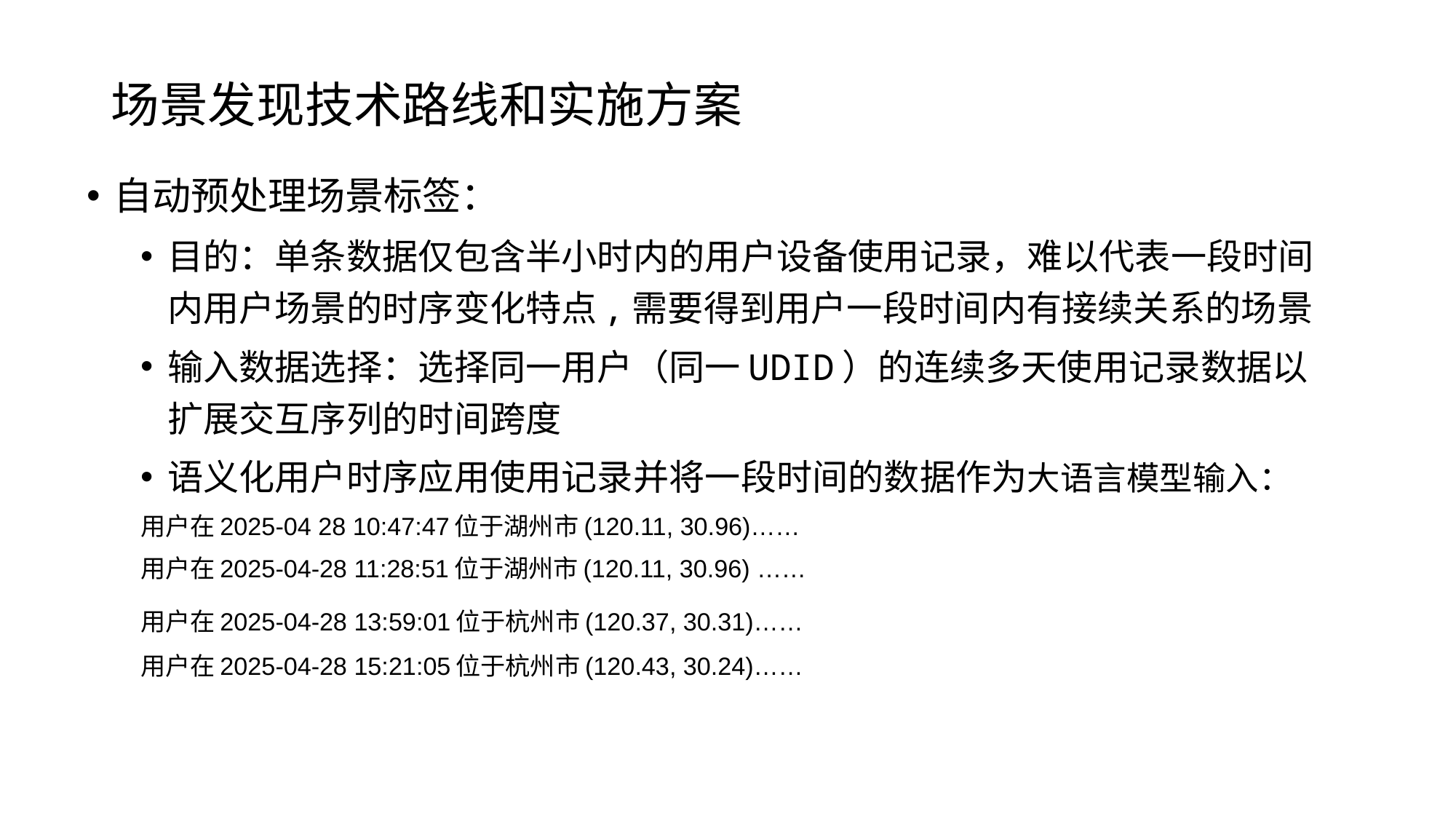

# 场景发现技术路线和实施方案
自动预处理场景标签：
目的：单条数据仅包含半小时内的用户设备使用记录，难以代表一段时间内用户场景的时序变化特点​,需要得到用户一段时间内有接续关系的场景
输入数据选择：选择同一用户（同一UDID）的连续多天使用记录数据以扩展交互序列的时间跨度
语义化用户时序应用使用记录并将一段时间的数据作为大语言模型输入：
	用户在2025-04 28 10:47:47位于湖州市(120.11, 30.96)……
	用户在2025-04-28 11:28:51位于湖州市(120.11, 30.96) ……
	用户在2025-04-28 13:59:01位于杭州市(120.37, 30.31)……
	用户在2025-04-28 15:21:05位于杭州市(120.43, 30.24)……